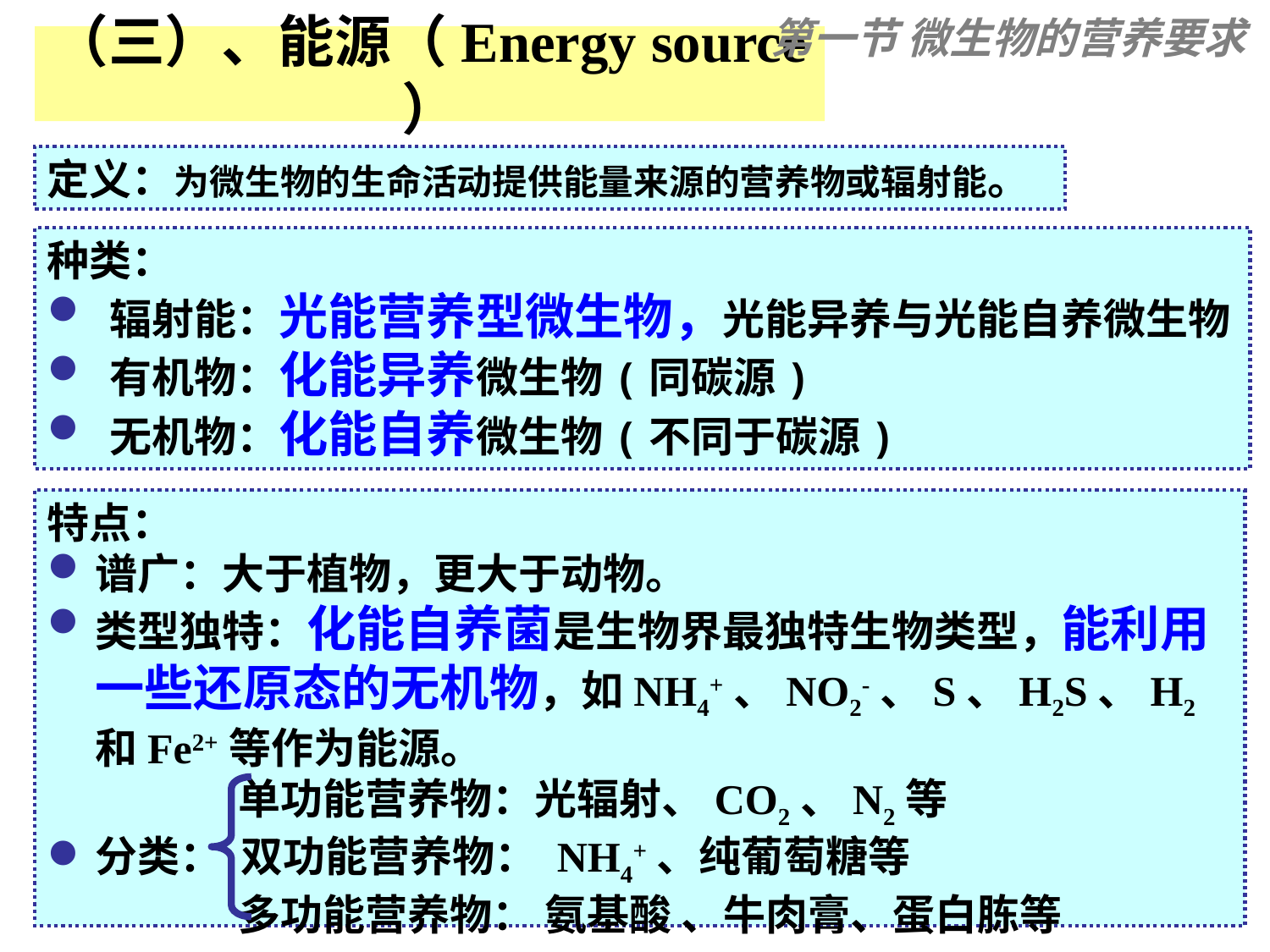

第一节 微生物的营养要求
（三）、能源（Energy source ）
定义：为微生物的生命活动提供能量来源的营养物或辐射能。
种类：
 辐射能：光能营养型微生物，光能异养与光能自养微生物
 有机物：化能异养微生物(同碳源)
 无机物：化能自养微生物(不同于碳源)
特点：
谱广：大于植物，更大于动物。
类型独特：化能自养菌是生物界最独特生物类型，能利用一些还原态的无机物，如NH4+、NO2-、S、H2S、H2和Fe2+等作为能源。
                   单功能营养物：光辐射、CO2、N2等
分类：  双功能营养物： NH4+、纯葡萄糖等
                   多功能营养物： 氨基酸 、牛肉膏、蛋白胨等